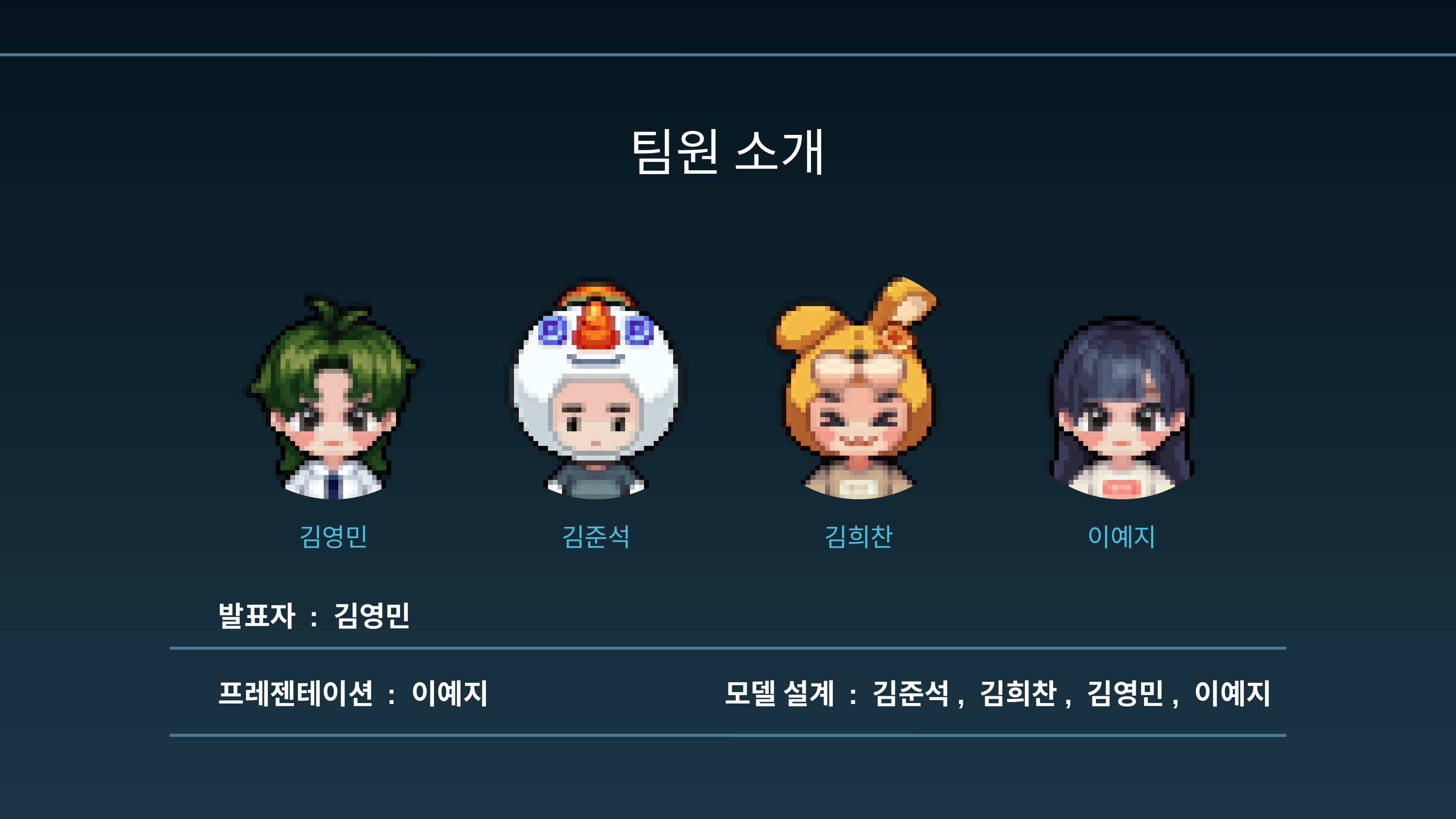

팀원 소개

김영민
김준석
김희찬
이예지
발표자 : 김영민

프레젠테이션 : 이예지
모델 설계 : 김준석, 김희찬, 김영민, 이예지